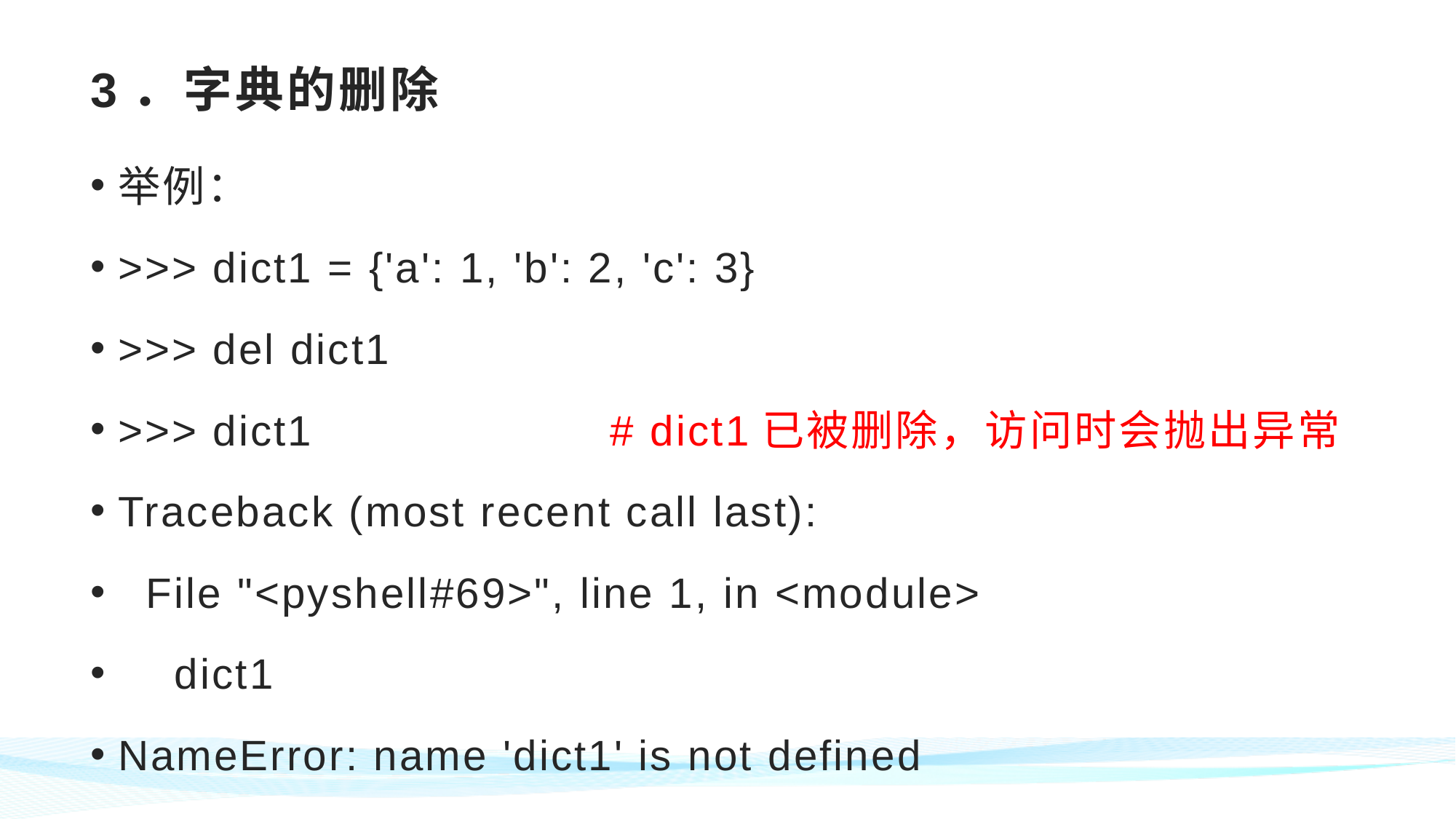

# 3．字典的删除
举例：
>>> dict1 = {'a': 1, 'b': 2, 'c': 3}
>>> del dict1
>>> dict1                     # dict1已被删除，访问时会抛出异常
Traceback (most recent call last):
  File "<pyshell#69>", line 1, in <module>
    dict1
NameError: name 'dict1' is not defined
13